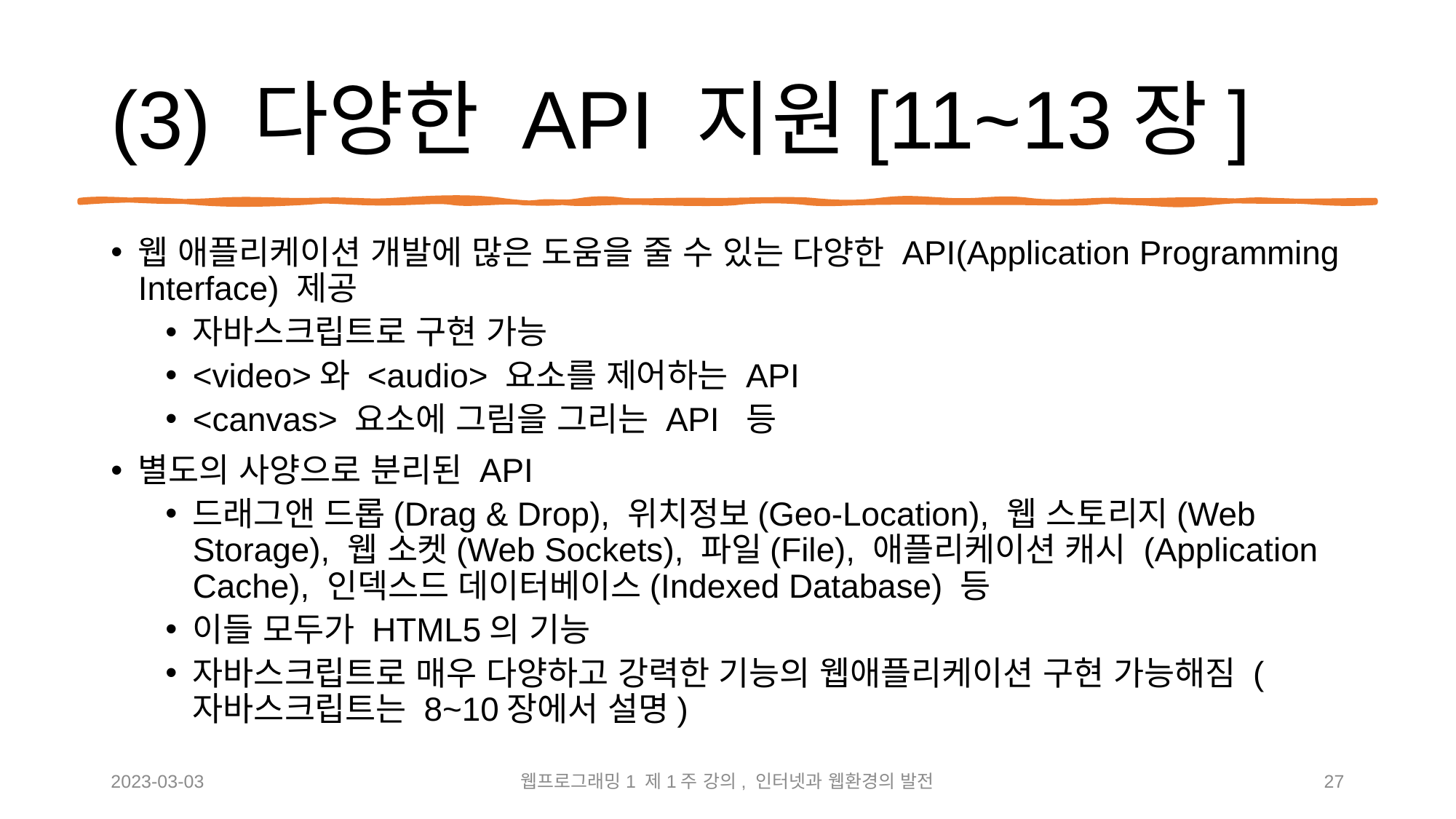

# (3) 다양한 API 지원[11~13장]

웹 애플리케이션 개발에 많은 도움을 줄 수 있는 다양한 API(Application Programming Interface) 제공
자바스크립트로 구현 가능
<video>와 <audio> 요소를 제어하는 API
<canvas> 요소에 그림을 그리는 API  등
별도의 사양으로 분리된 API
드래그앤 드롭(Drag & Drop), 위치정보(Geo-Location), 웹 스토리지(Web Storage), 웹 소켓(Web Sockets), 파일(File), 애플리케이션 캐시 (Application Cache), 인덱스드 데이터베이스(Indexed Database) 등
이들 모두가 HTML5의 기능
자바스크립트로 매우 다양하고 강력한 기능의 웹애플리케이션 구현 가능해짐 (자바스크립트는 8~10장에서 설명)
2023-03-03
웹프로그래밍1 제1주 강의, 인터넷과 웹환경의 발전
27